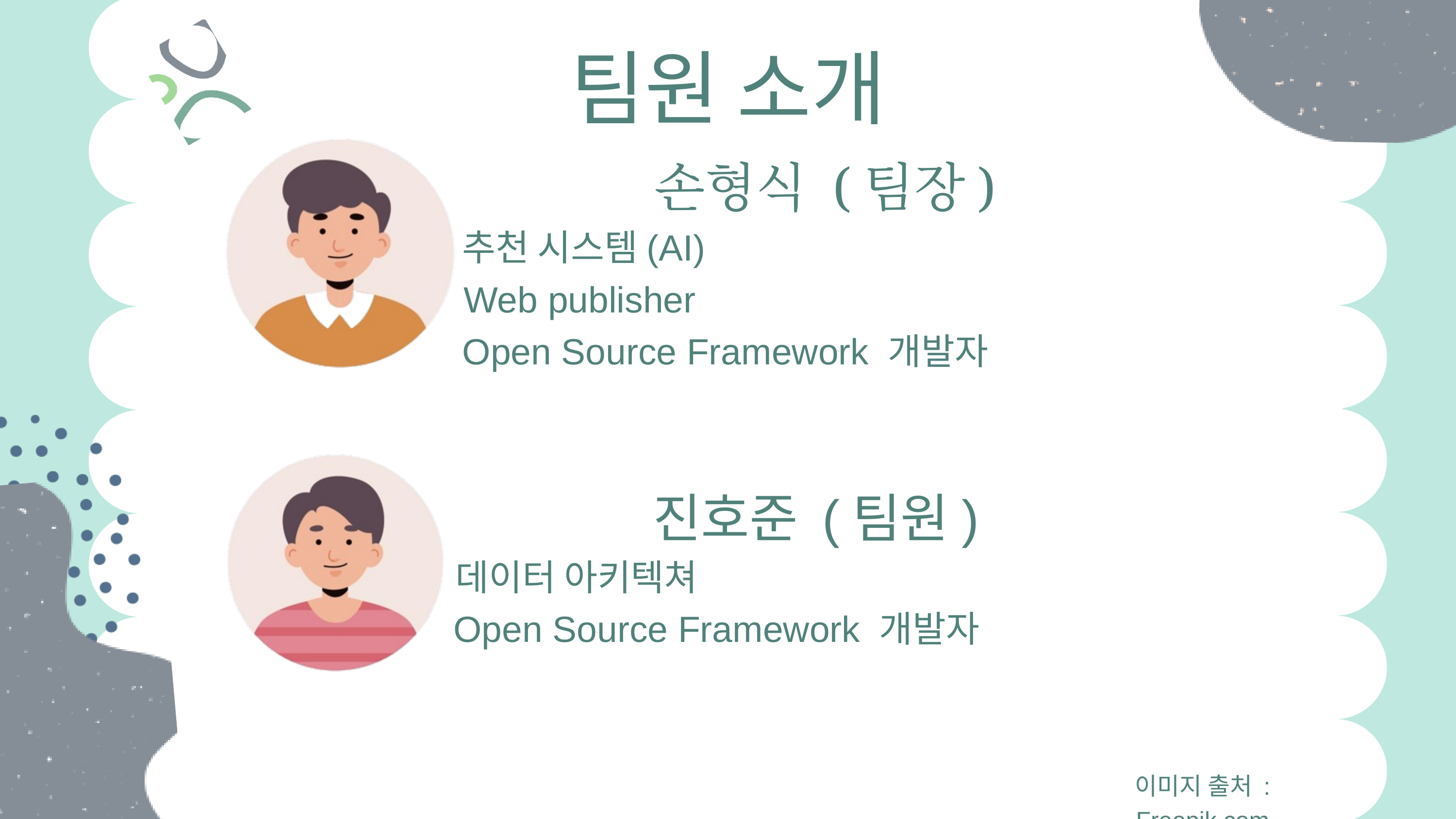

팀원 소개

손형식 (팀장)
추천 시스템(AI)
Web publisher
Open Source Framework 개발자

진호준 (팀원)

데이터 아키텍쳐
Open Source Framework 개발자
이미지 출처 : Freepik.com